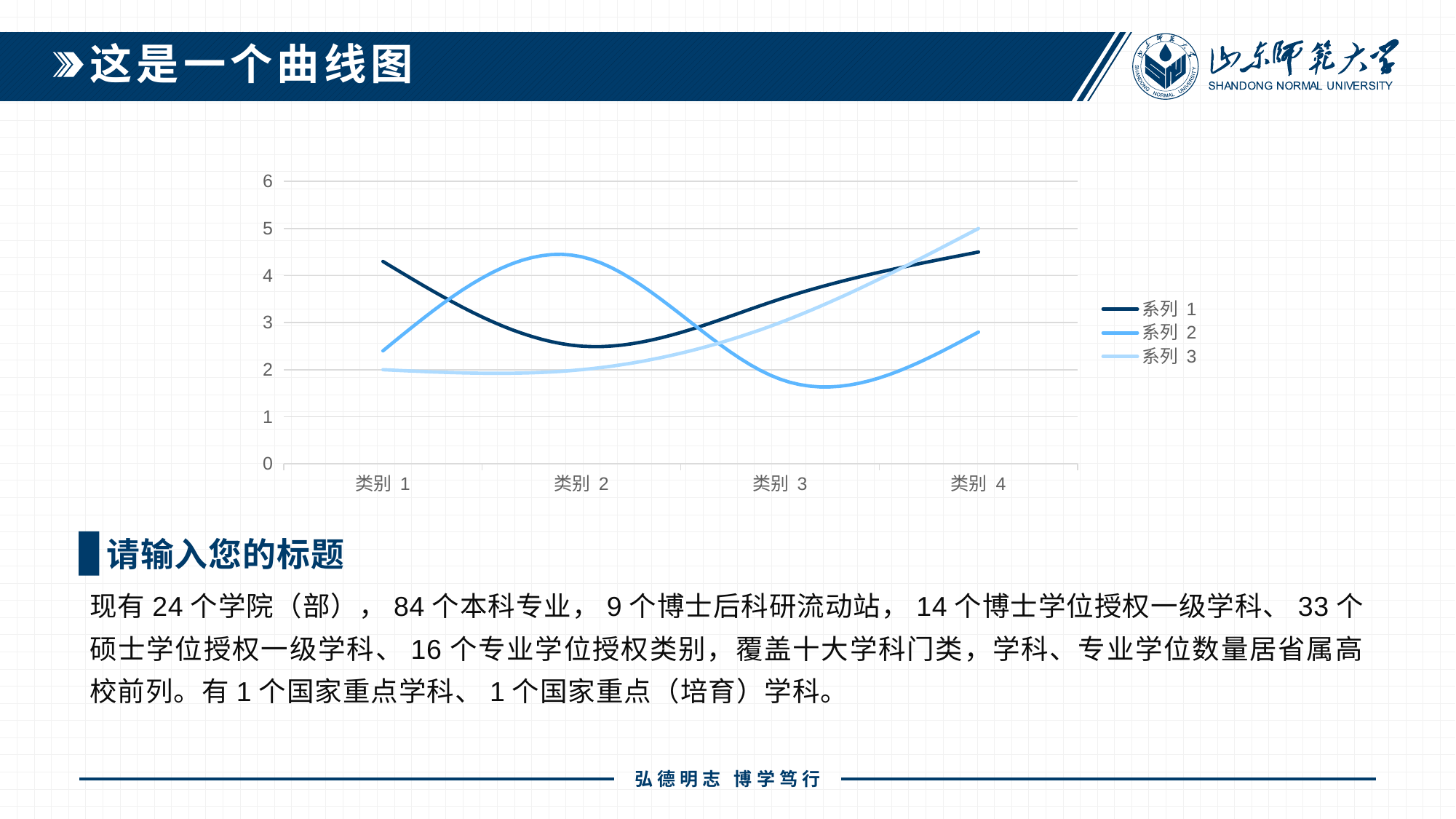

这是一个曲线图

### Chart

| Category | 系列 1 | 系列 2 | 系列 3 |
|---|---|---|---|
| 类别 1 | 4.3 | 2.4 | 2.0 |
| 类别 2 | 2.5 | 4.4 | 2.0 |
| 类别 3 | 3.5 | 1.8 | 3.0 |
| 类别 4 | 4.5 | 2.8 | 5.0 |
请输入您的标题

现有24个学院（部），84个本科专业，9个博士后科研流动站，14个博士学位授权一级学科、33个硕士学位授权一级学科、16个专业学位授权类别，覆盖十大学科门类，学科、专业学位数量居省属高校前列。有1个国家重点学科、1个国家重点（培育）学科。